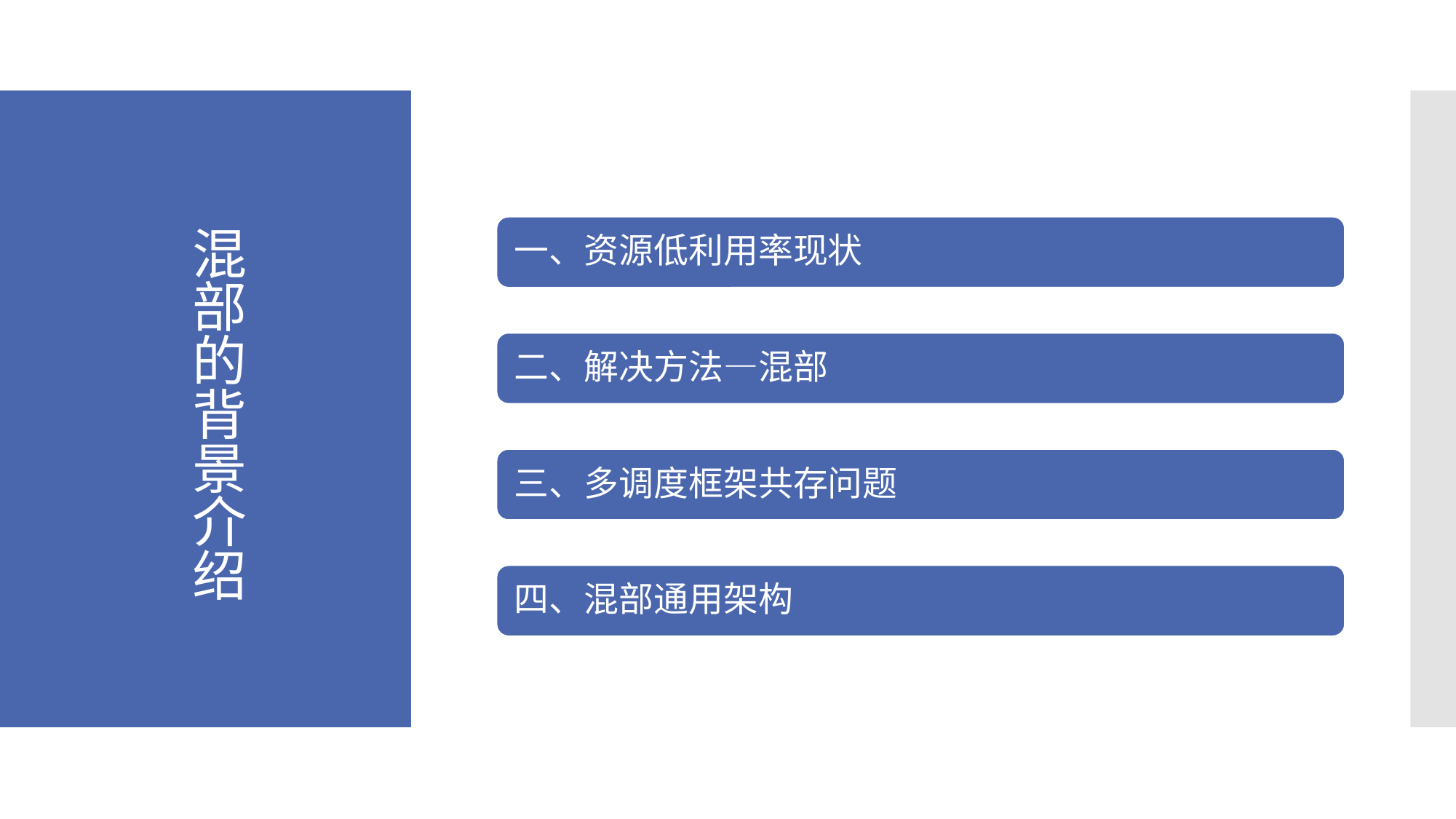

# 混部的背景介绍
一、资源低利用率现状

二、解决方法—混部

三、多调度框架共存问题

四、混部通用架构